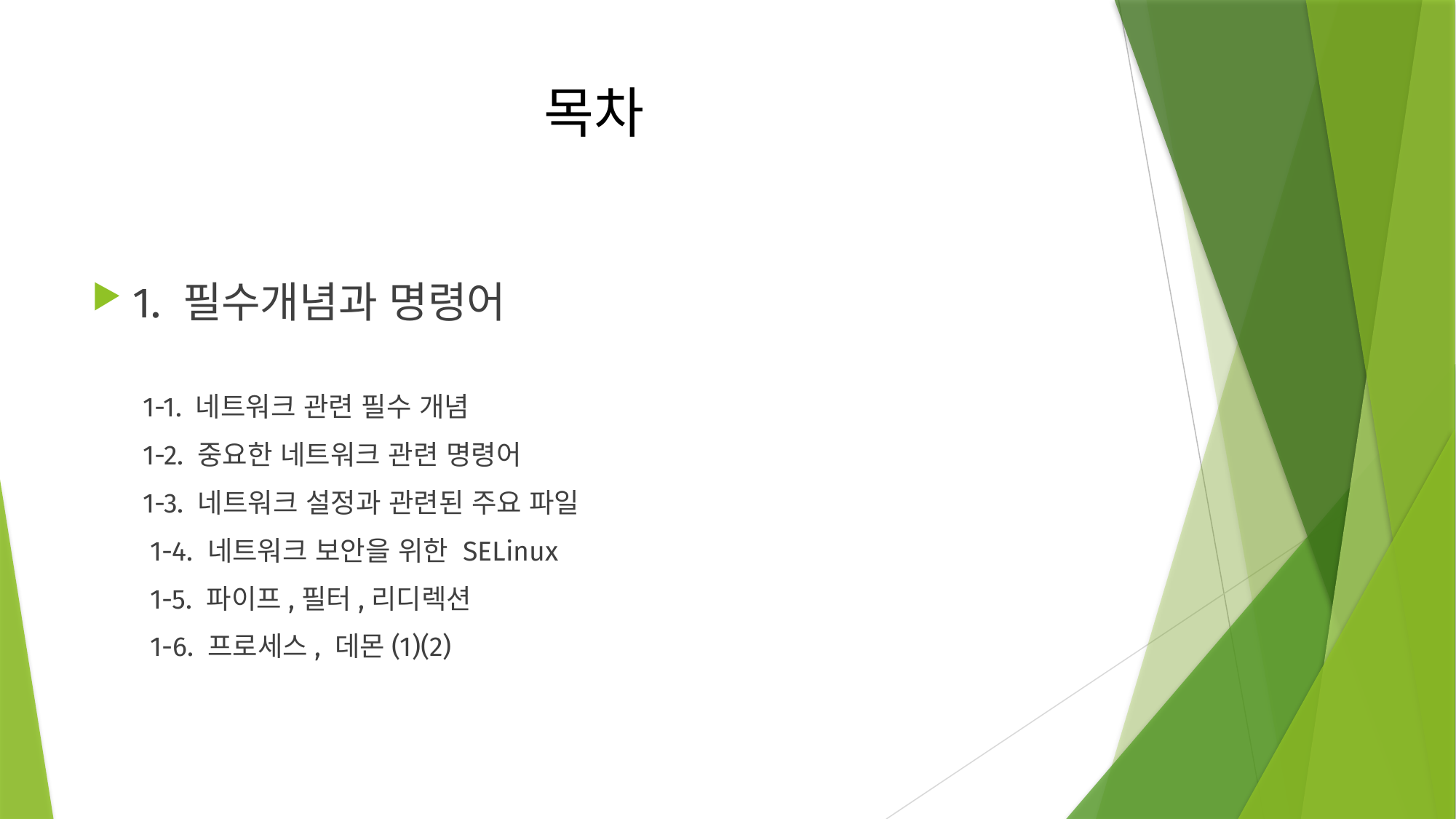

# 목차
1. 필수개념과 명령어

       1-1. 네트워크 관련 필수 개념
       1-2. 중요한 네트워크 관련 명령어
       1-3. 네트워크 설정과 관련된 주요 파일
        1-4. 네트워크 보안을 위한 SELinux
        1-5. 파이프,필터,리디렉션
        1-6. 프로세스, 데몬(1)(2)